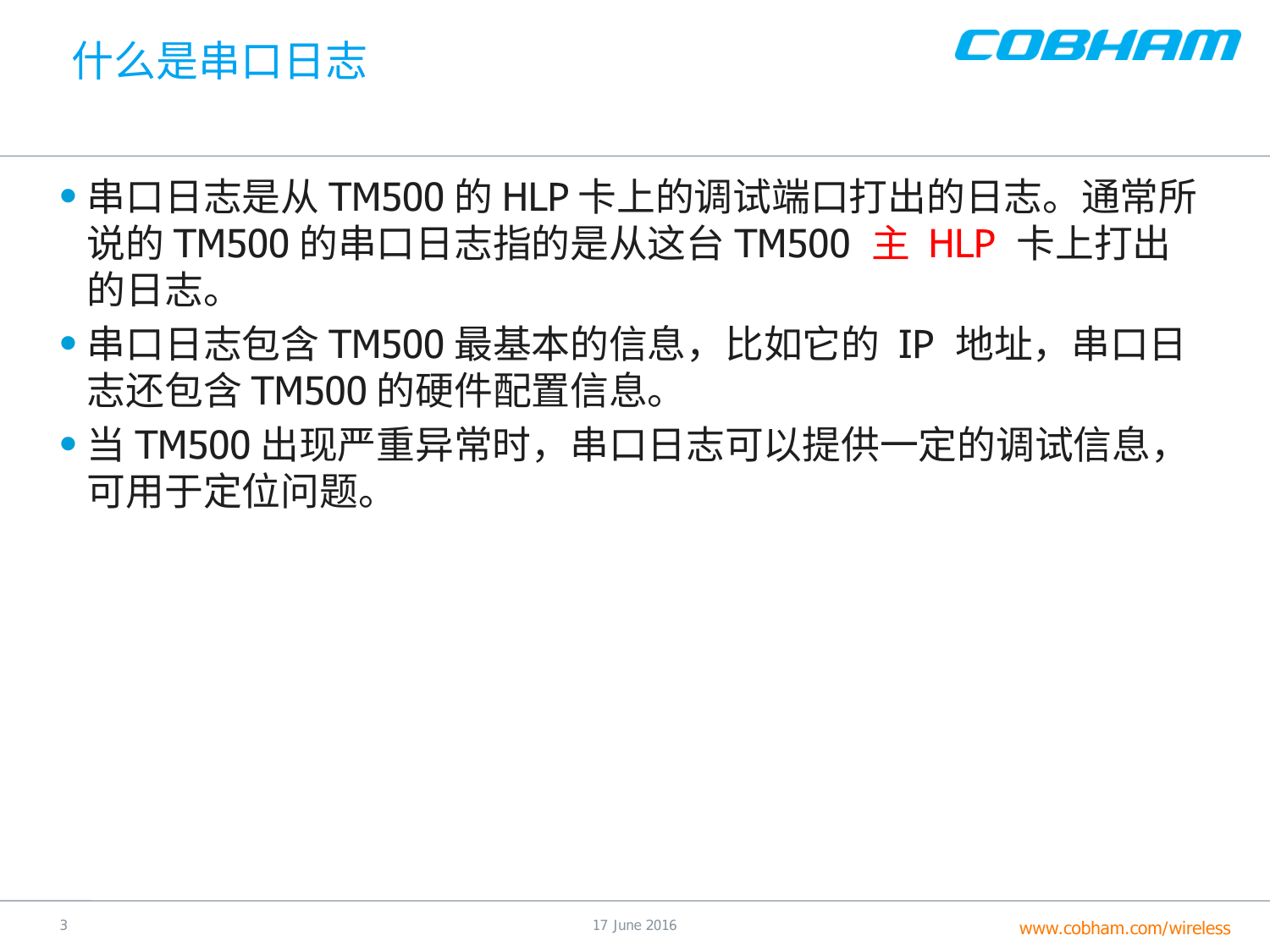

# 什么是串口日志

串口日志是从TM500的HLP卡上的调试端口打出的日志。通常所说的TM500的串口日志指的是从这台TM500 主 HLP 卡上打出的日志。
串口日志包含TM500最基本的信息，比如它的 IP 地址，串口日志还包含TM500的硬件配置信息。
当TM500出现严重异常时，串口日志可以提供一定的调试信息，可用于定位问题。
3
17 June 2016